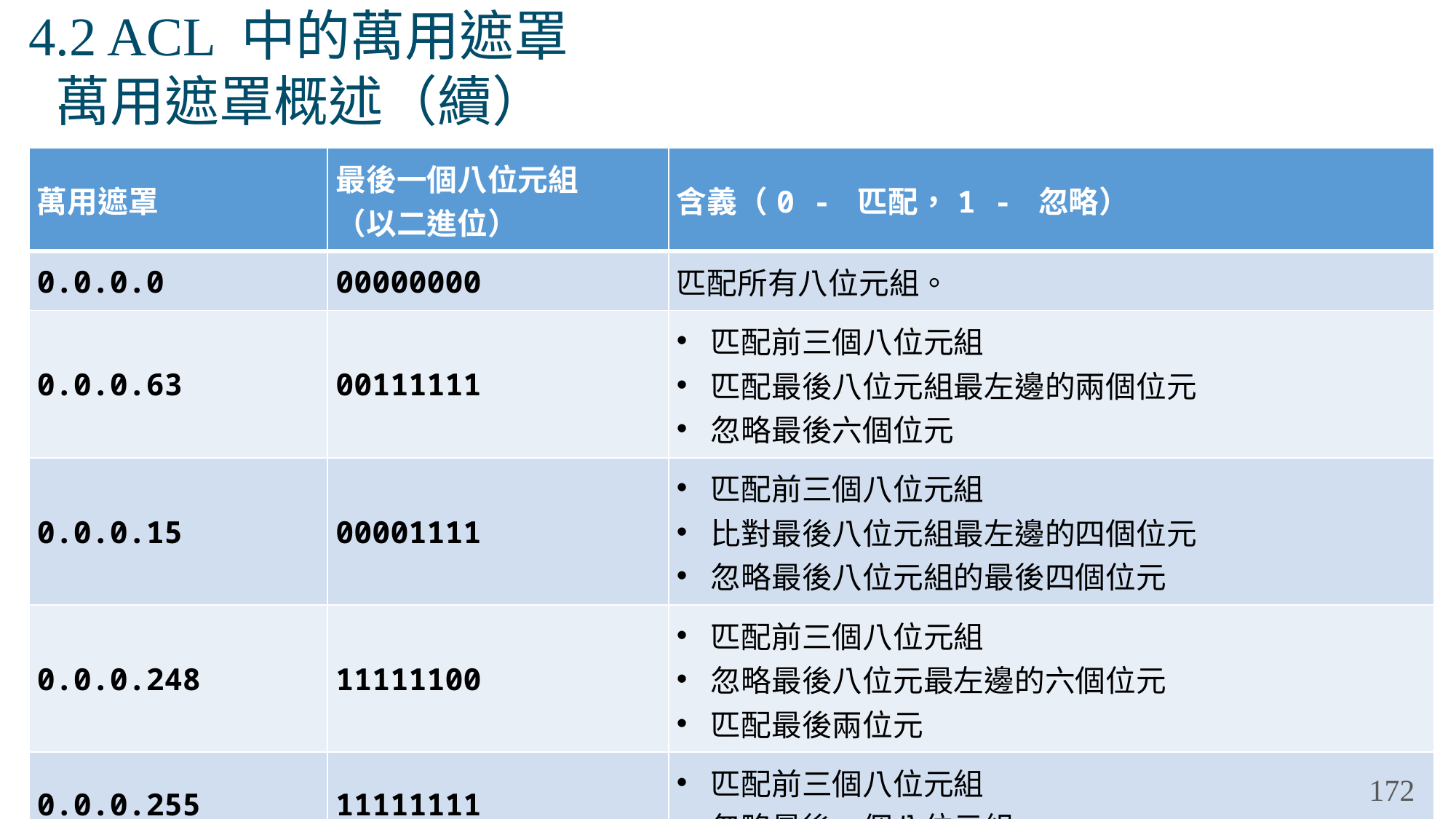

# 4.2 ACL 中的萬用遮罩 萬用遮罩概述（續）
| 萬用遮罩 | 最後一個八位元組 （以二進位） | 含義（0 - 匹配，1 - 忽略） |
| --- | --- | --- |
| 0.0.0.0 | 00000000 | 匹配所有八位元組。 |
| 0.0.0.63 | 00111111 | 匹配前三個八位元組 匹配最後八位元組最左邊的兩個位元 忽略最後六個位元 |
| 0.0.0.15 | 00001111 | 匹配前三個八位元組 比對最後八位元組最左邊的四個位元 忽略最後八位元組的最後四個位元 |
| 0.0.0.248 | 11111100 | 匹配前三個八位元組 忽略最後八位元最左邊的六個位元 匹配最後兩位元 |
| 0.0.0.255 | 11111111 | 匹配前三個八位元組 忽略最後一個八位元組 |
172